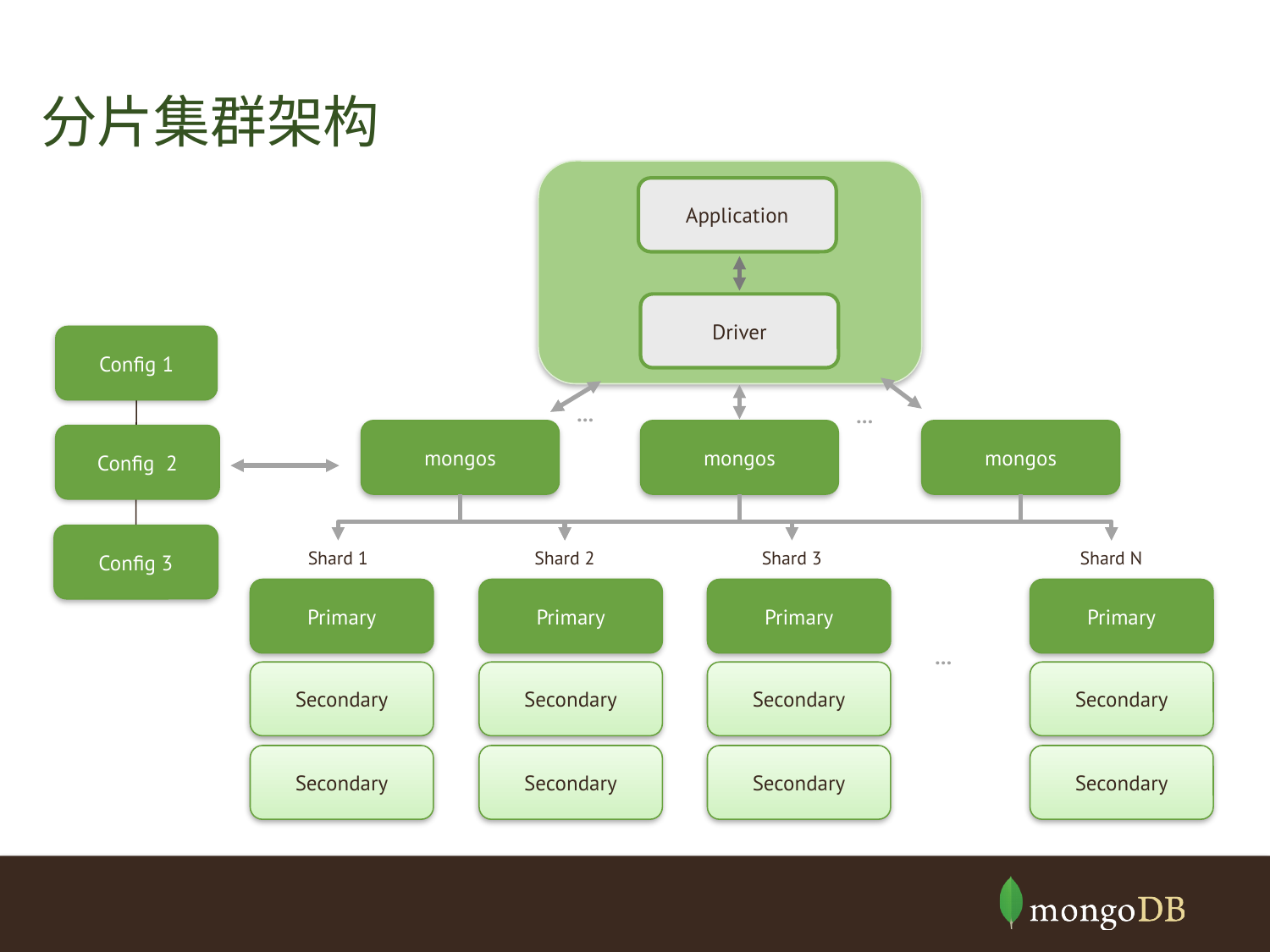

分片集群架构

Application
Driver
Config 1
…
…
mongos
mongos
mongos
Config  2
Config 3
Shard 1
Shard 2
Shard 3
Shard N
Primary
Primary
Primary
Primary
…
Secondary
Secondary
Secondary
Secondary
Secondary
Secondary
Secondary
Secondary